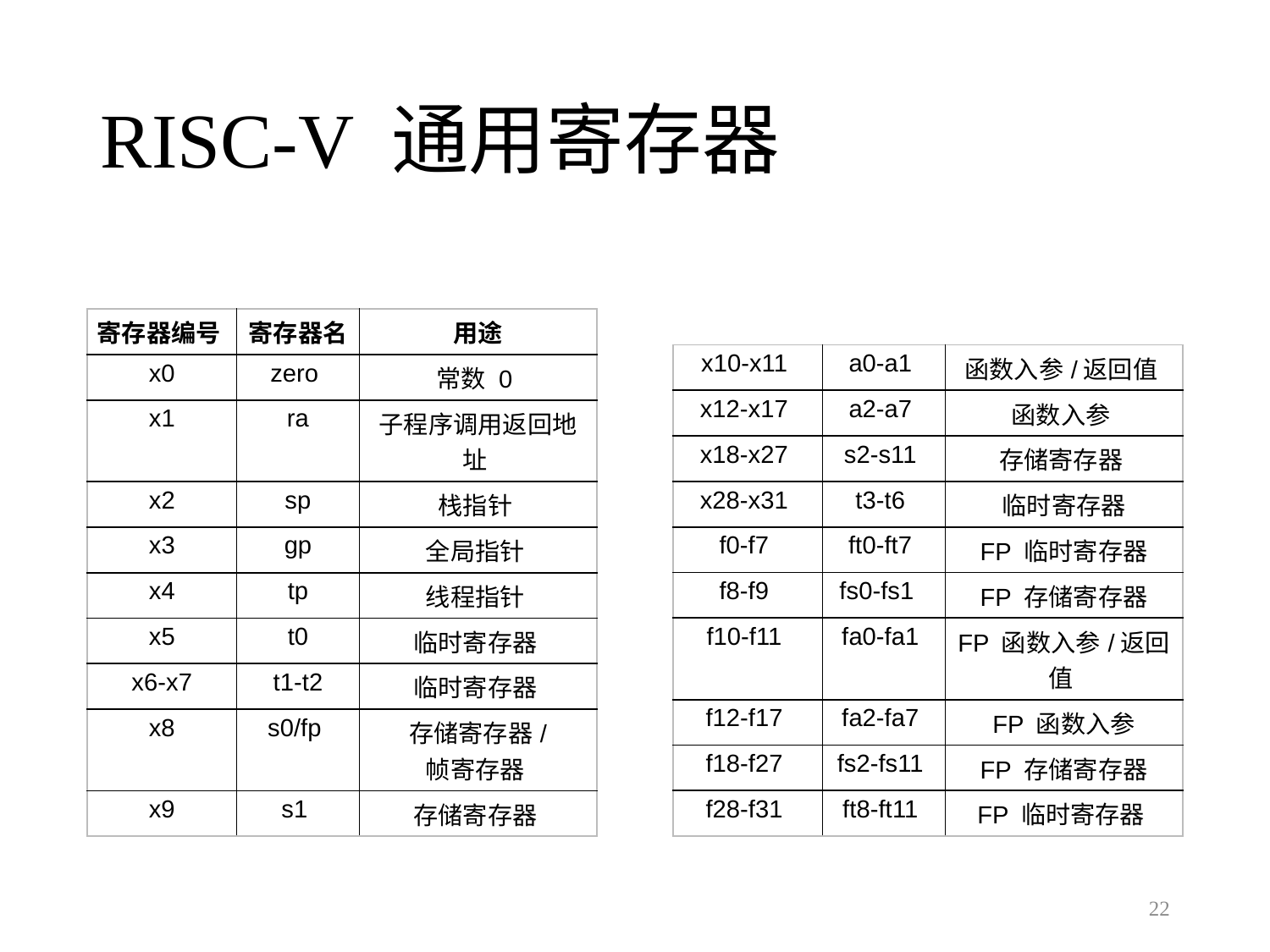

# RISC-V 通用寄存器
| 寄存器编号 | 寄存器名 | 用途 |
| --- | --- | --- |
| x0 | zero | 常数 0 |
| x1 | ra | 子程序调用返回地址 |
| x2 | sp | 栈指针 |
| x3 | gp | 全局指针 |
| x4 | tp | 线程指针 |
| x5 | t0 | 临时寄存器 |
| x6-x7 | t1-t2 | 临时寄存器 |
| x8 | s0/fp | 存储寄存器/ 帧寄存器 |
| x9 | s1 | 存储寄存器 |
| x10-x11 | a0-a1 | 函数入参/返回值 |
| --- | --- | --- |
| x12-x17 | a2-a7 | 函数入参 |
| x18-x27 | s2-s11 | 存储寄存器 |
| x28-x31 | t3-t6 | 临时寄存器 |
| f0-f7 | ft0-ft7 | FP 临时寄存器 |
| f8-f9 | fs0-fs1 | FP 存储寄存器 |
| f10-f11 | fa0-fa1 | FP 函数入参/返回值 |
| f12-f17 | fa2-fa7 | FP 函数入参 |
| f18-f27 | fs2-fs11 | FP 存储寄存器 |
| f28-f31 | ft8-ft11 | FP 临时寄存器 |
22